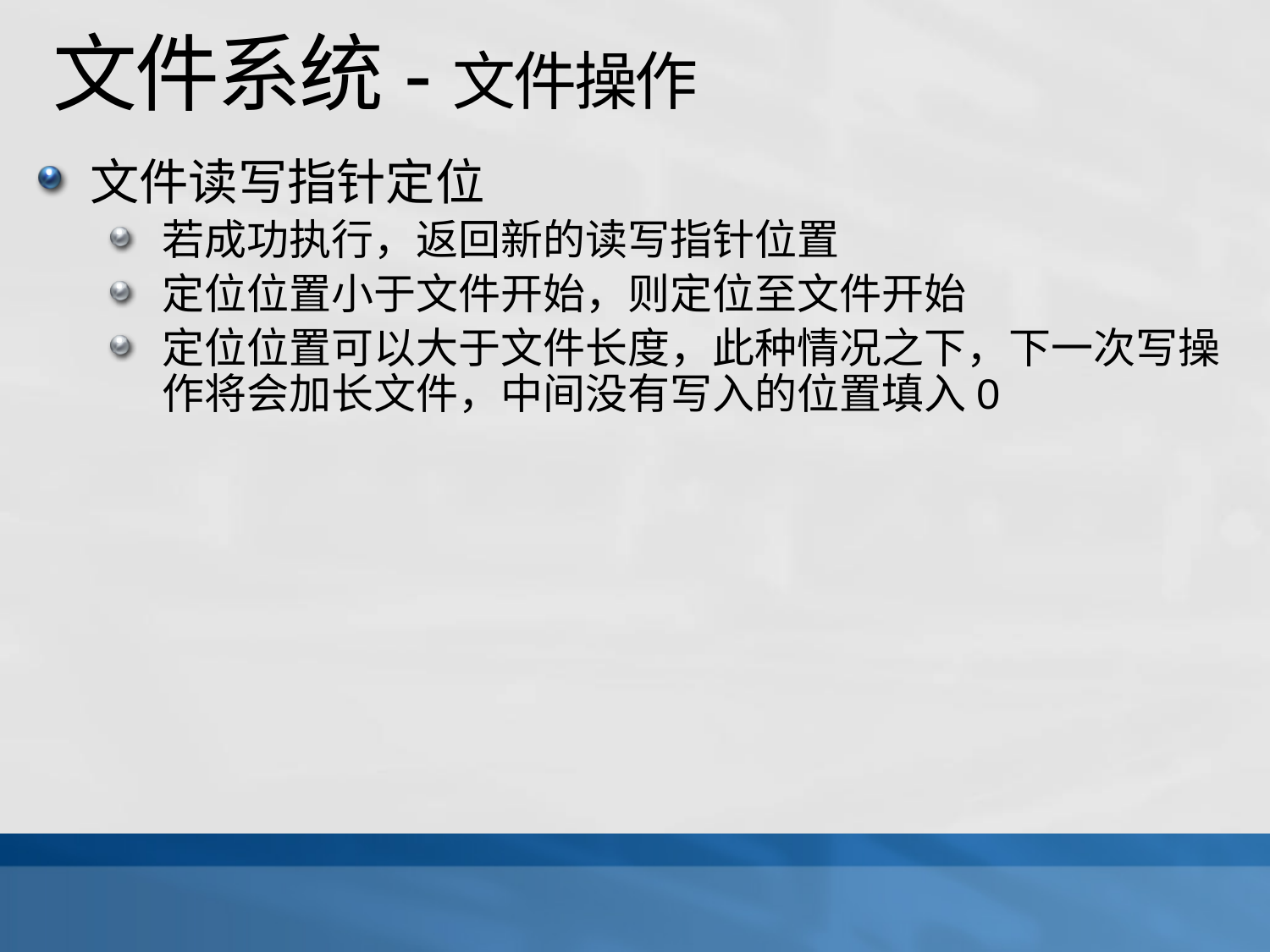

# 文件系统-文件操作
文件读写指针定位
若成功执行，返回新的读写指针位置
定位位置小于文件开始，则定位至文件开始
定位位置可以大于文件长度，此种情况之下，下一次写操作将会加长文件，中间没有写入的位置填入0